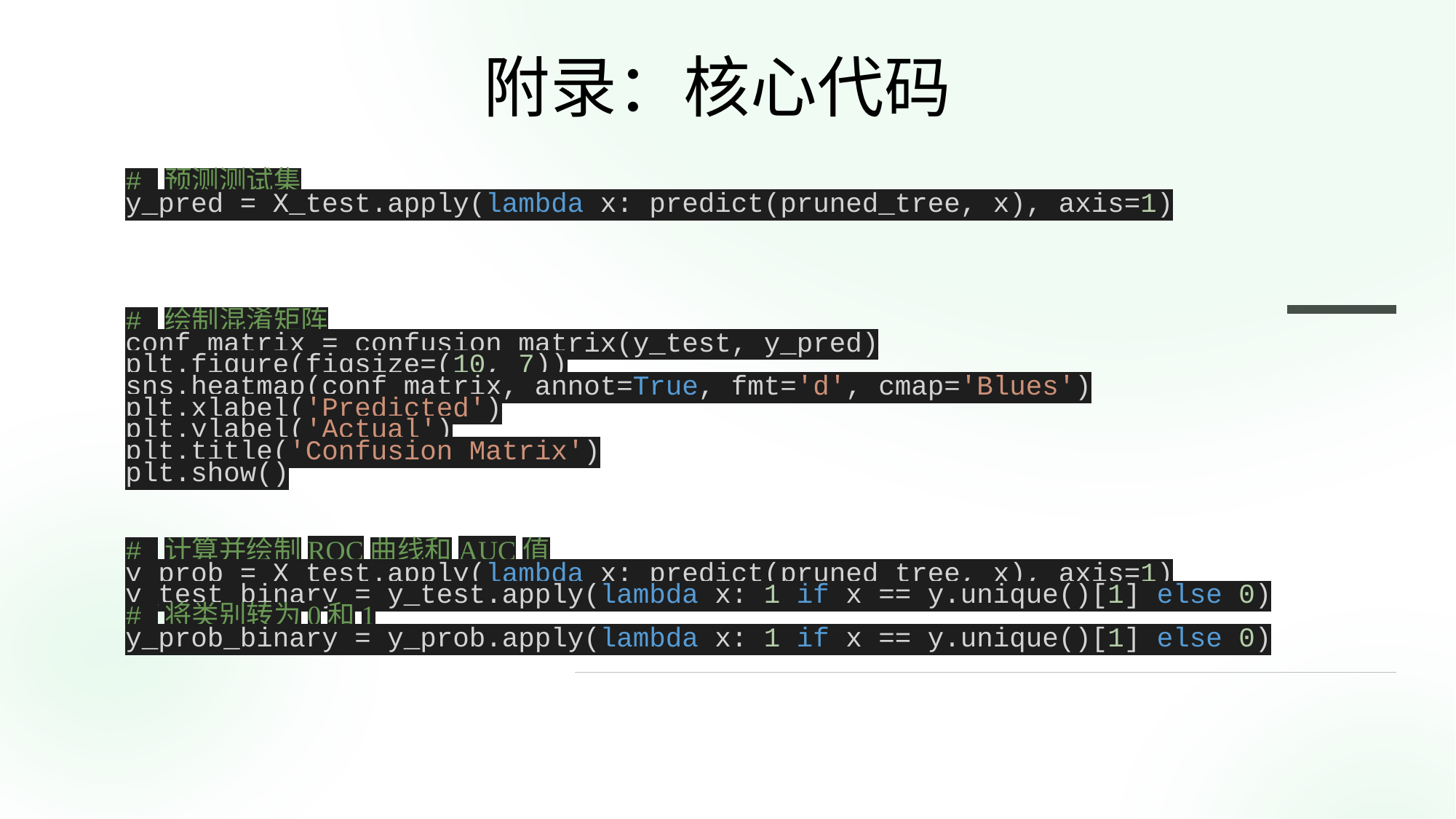

附录：核心代码
# 预测测试集
y_pred = X_test.apply(lambda x: predict(pruned_tree, x), axis=1)
# 绘制混淆矩阵
conf_matrix = confusion_matrix(y_test, y_pred)
plt.figure(figsize=(10, 7))
sns.heatmap(conf_matrix, annot=True, fmt='d', cmap='Blues')
plt.xlabel('Predicted')
plt.ylabel('Actual')
plt.title('Confusion Matrix')
plt.show()

# 计算并绘制ROC曲线和AUC值
y_prob = X_test.apply(lambda x: predict(pruned_tree, x), axis=1)
y_test_binary = y_test.apply(lambda x: 1 if x == y.unique()[1] else 0) # 将类别转为0和1
y_prob_binary = y_prob.apply(lambda x: 1 if x == y.unique()[1] else 0)